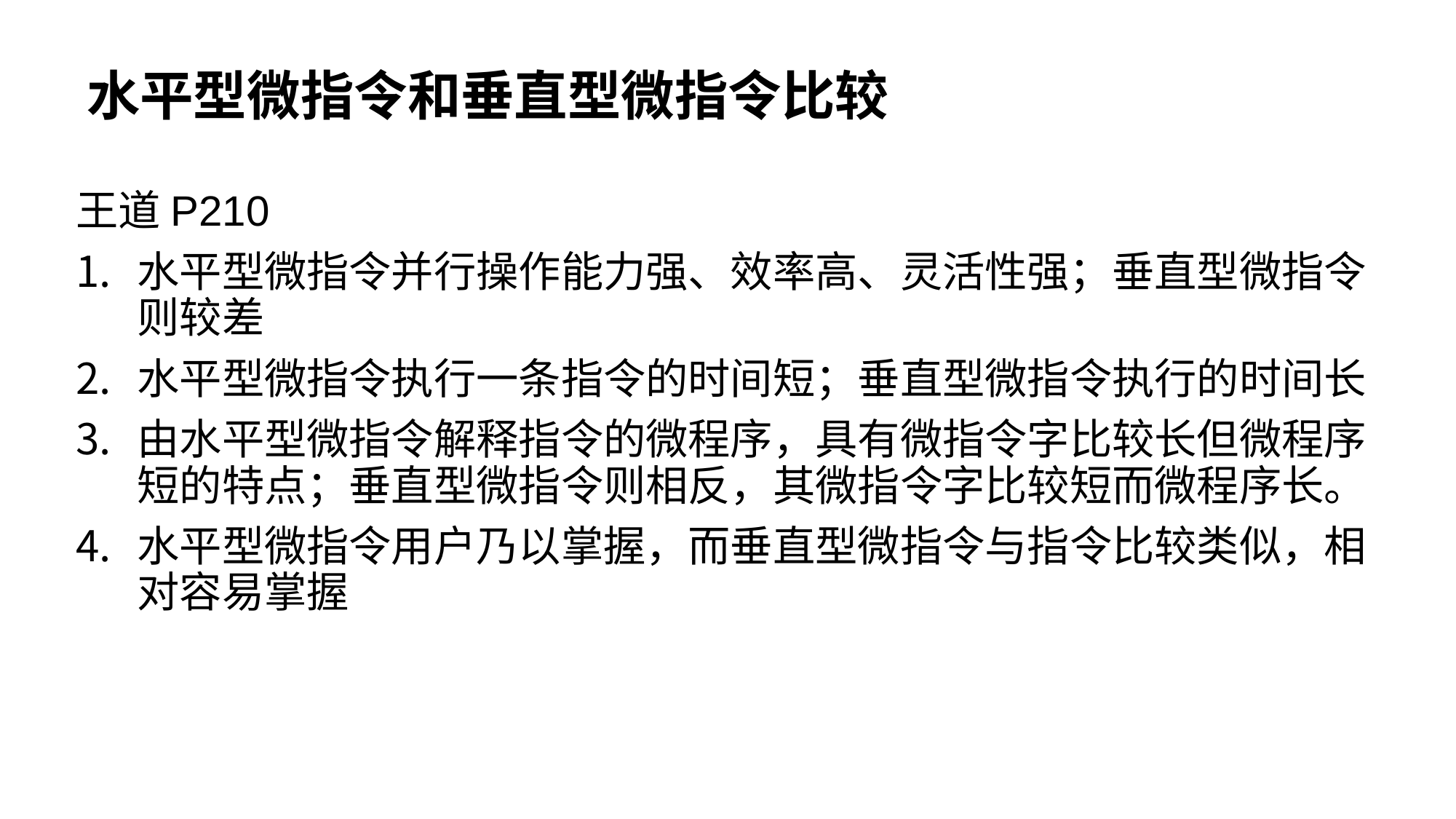

水平型微指令和垂直型微指令比较
王道P210
水平型微指令并行操作能力强、效率高、灵活性强；垂直型微指令则较差
水平型微指令执行一条指令的时间短；垂直型微指令执行的时间长
由水平型微指令解释指令的微程序，具有微指令字比较长但微程序短的特点；垂直型微指令则相反，其微指令字比较短而微程序长。
水平型微指令用户乃以掌握，而垂直型微指令与指令比较类似，相对容易掌握